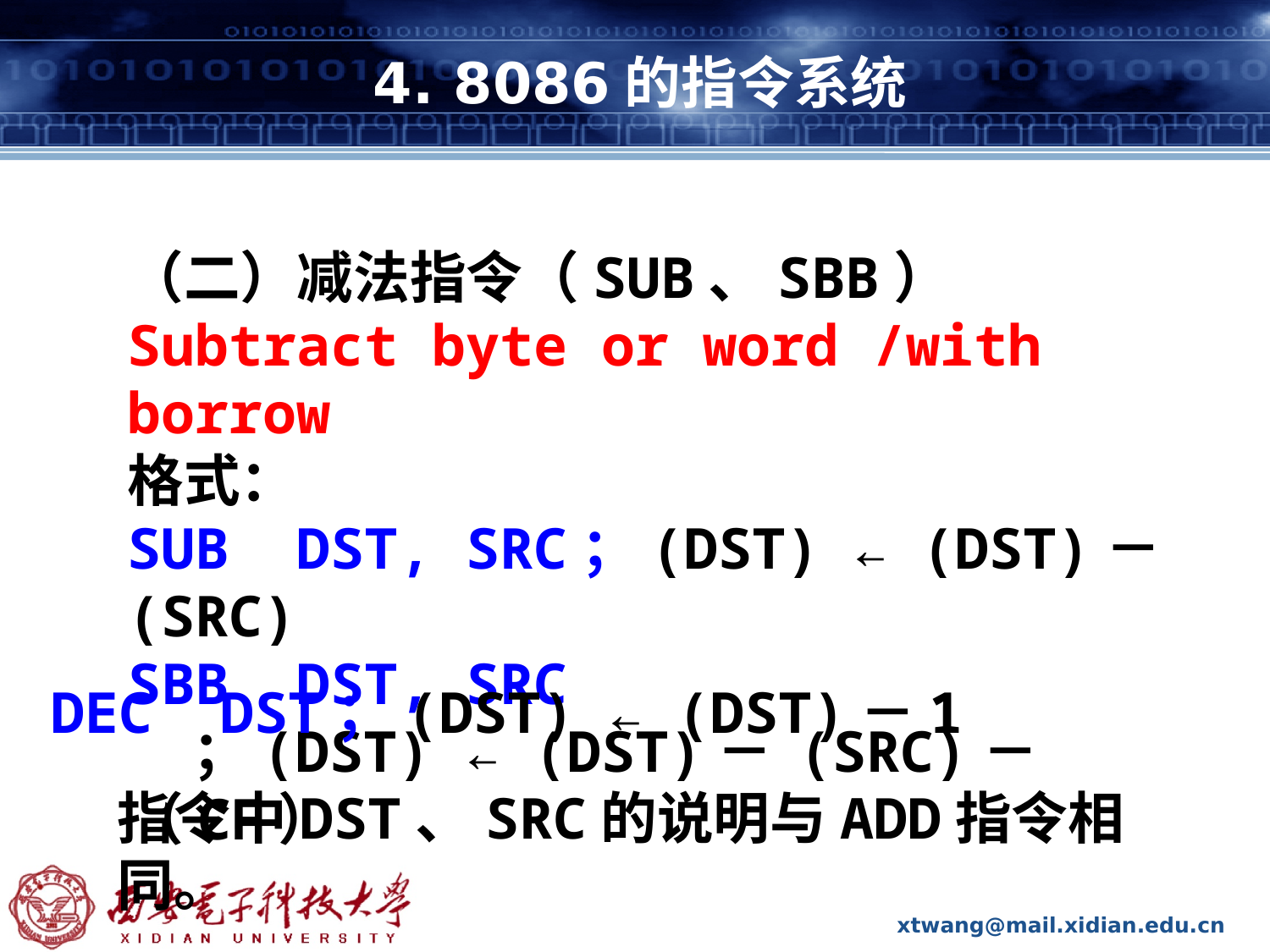

# 4. 8086的指令系统
（二）减法指令（SUB、SBB）
Subtract byte or word /with borrow
格式：
SUB  DST, SRC；(DST) ← (DST)－(SRC)
SBB  DST, SRC
    ；(DST) ← (DST)－ (SRC)－（CF）
DEC  DST；(DST) ← (DST)－1
指令中DST、SRC的说明与ADD指令相同。